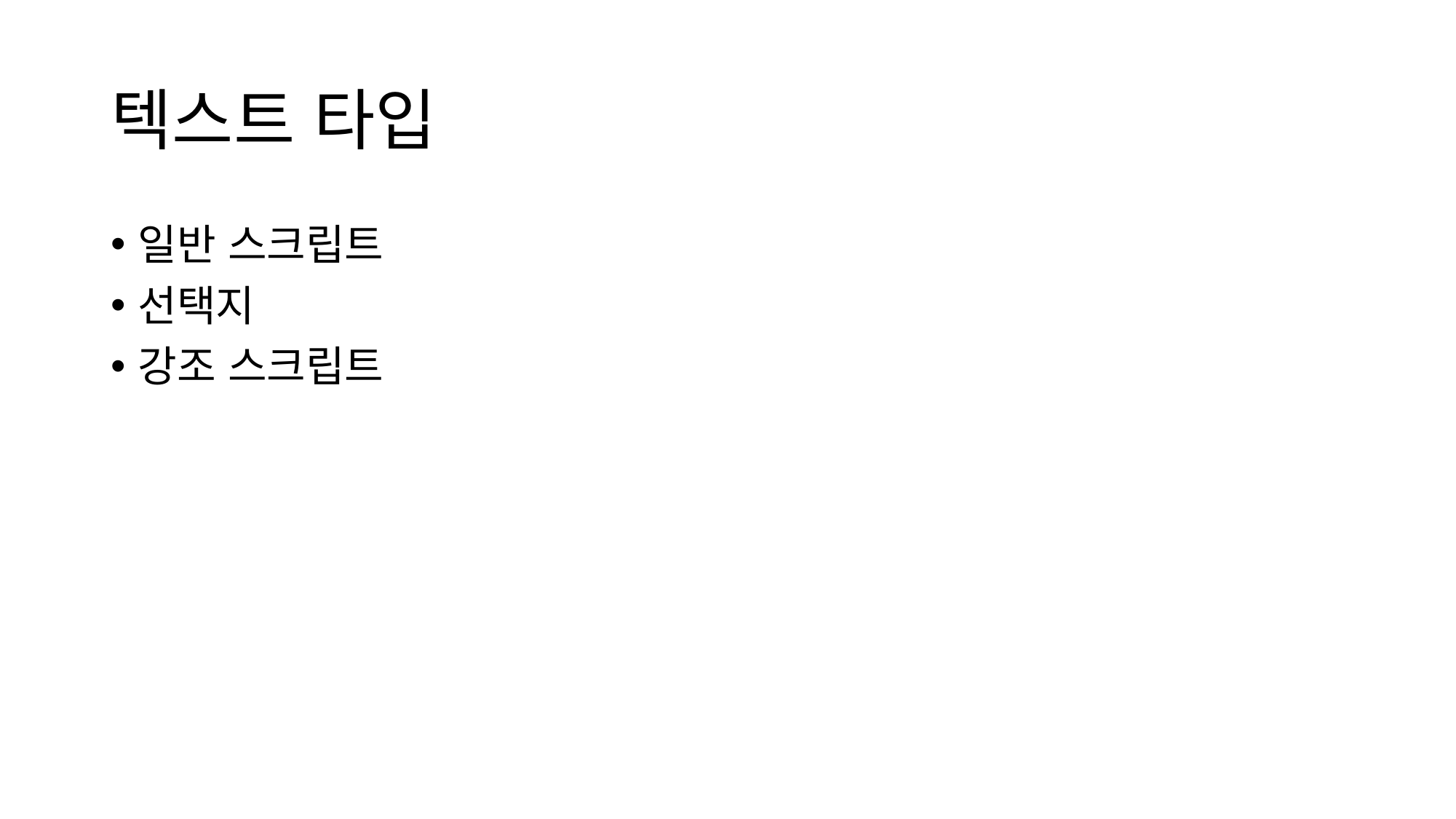

# 텍스트 타입
일반 스크립트
선택지
강조 스크립트